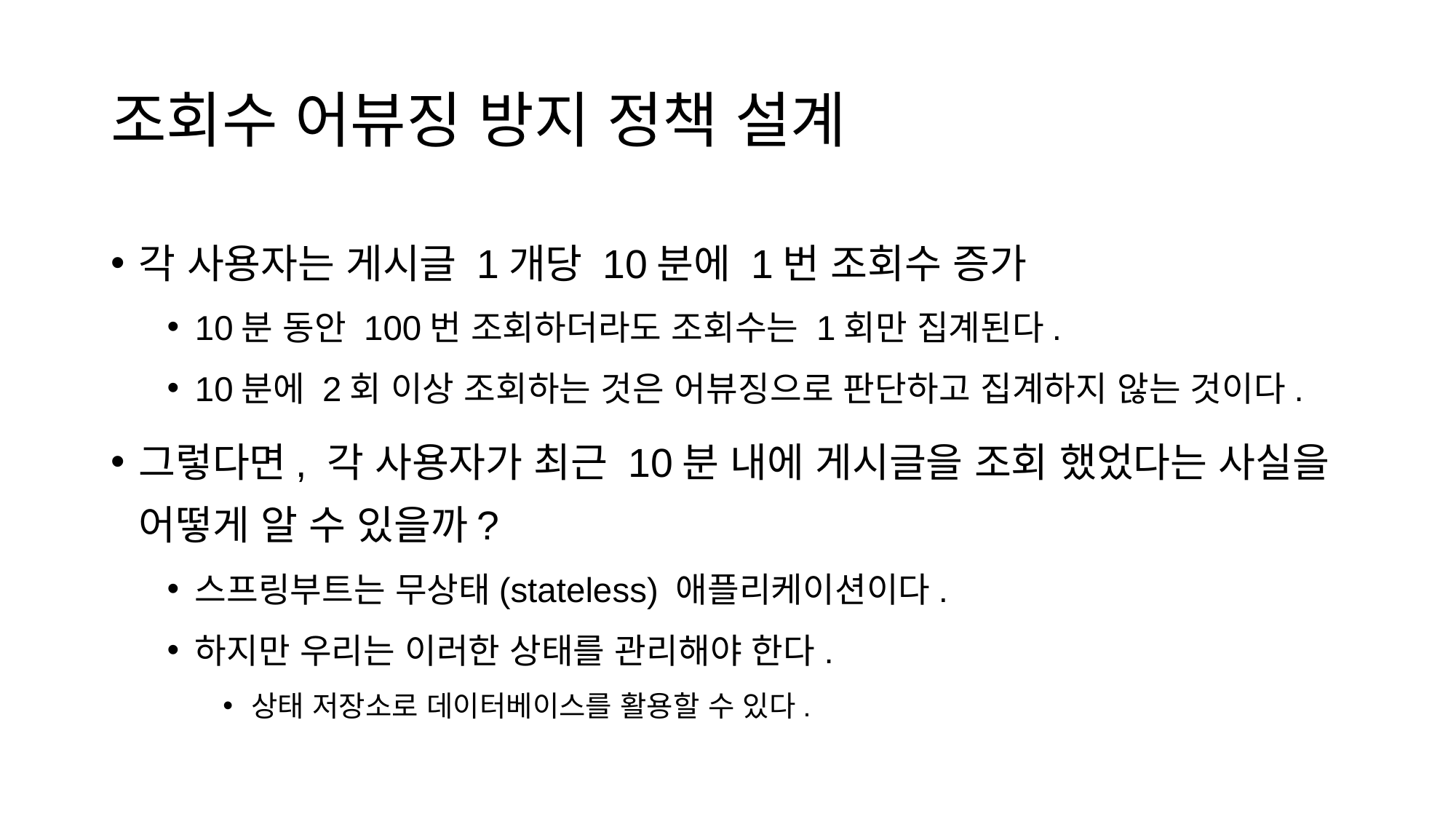

# 조회수 어뷰징 방지 정책 설계
각 사용자는 게시글 1개당 10분에 1번 조회수 증가
10분 동안 100번 조회하더라도 조회수는 1회만 집계된다.
10분에 2회 이상 조회하는 것은 어뷰징으로 판단하고 집계하지 않는 것이다.
그렇다면, 각 사용자가 최근 10분 내에 게시글을 조회 했었다는 사실을 어떻게 알 수 있을까?
스프링부트는 무상태(stateless) 애플리케이션이다.
하지만 우리는 이러한 상태를 관리해야 한다.
상태 저장소로 데이터베이스를 활용할 수 있다.